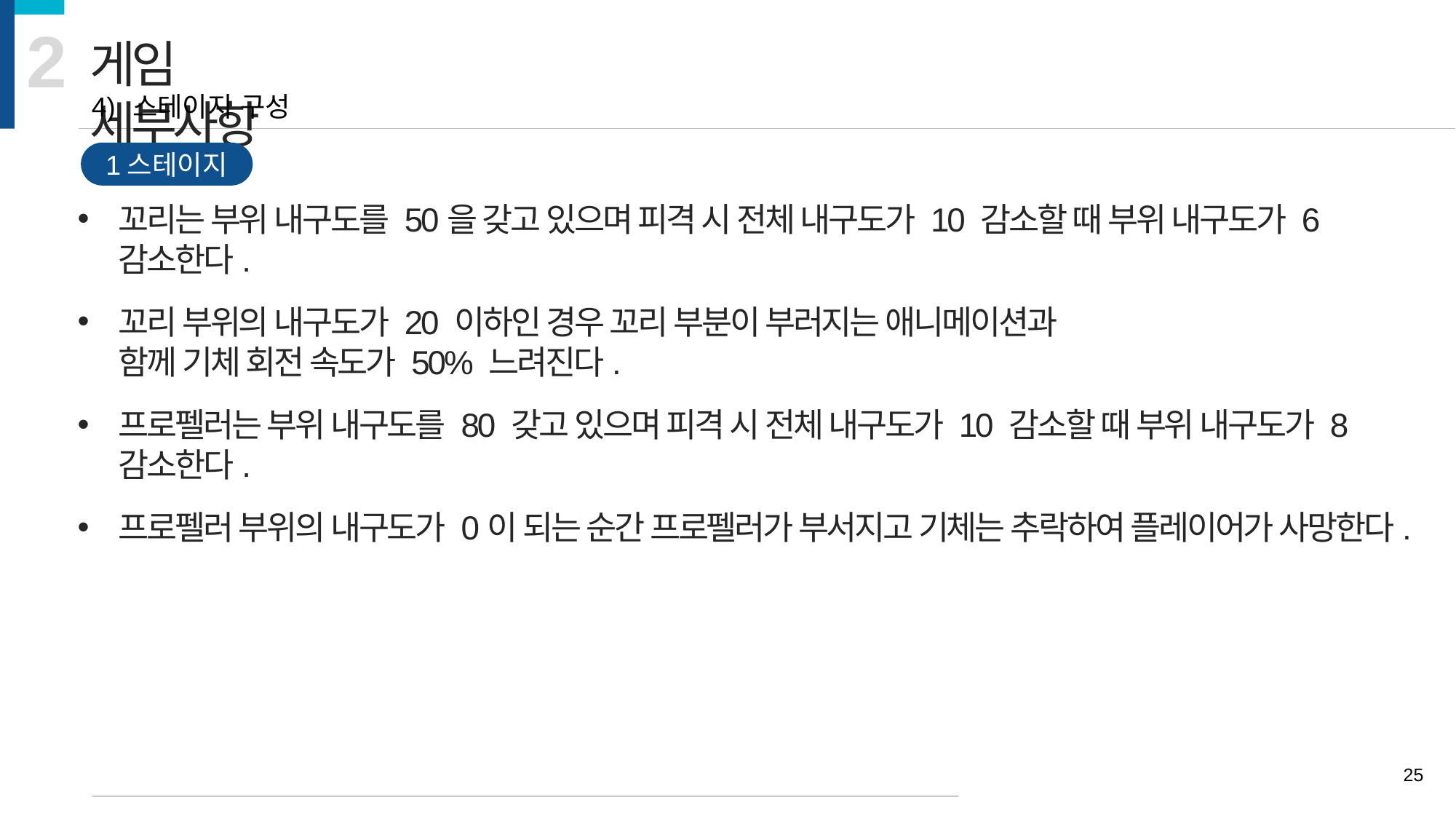

2
게임 세부사항
스테이지 구성
1스테이지
꼬리는 부위 내구도를 50을 갖고 있으며 피격 시 전체 내구도가 10 감소할 때 부위 내구도가 6 감소한다.
꼬리 부위의 내구도가 20 이하인 경우 꼬리 부분이 부러지는 애니메이션과
함께 기체 회전 속도가 50% 느려진다.
프로펠러는 부위 내구도를 80 갖고 있으며 피격 시 전체 내구도가 10 감소할 때 부위 내구도가 8 감소한다.
프로펠러 부위의 내구도가 0이 되는 순간 프로펠러가 부서지고 기체는 추락하여 플레이어가 사망한다.
25